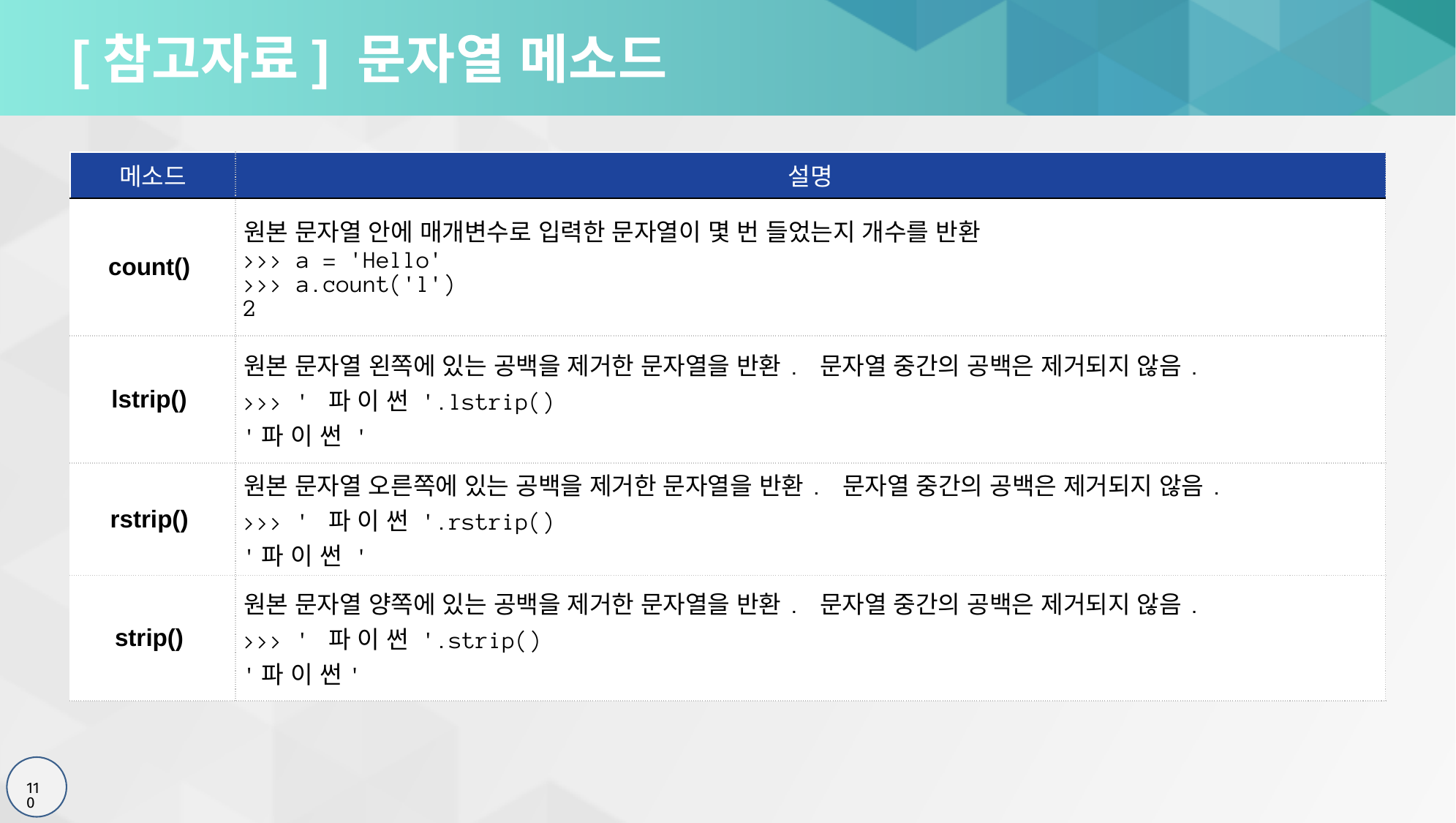

# [참고자료] 문자열 메소드
| 메소드 | 설명 |
| --- | --- |
| count() | 원본 문자열 안에 매개변수로 입력한 문자열이 몇 번 들었는지 개수를 반환 >>> a = 'Hello' >>> a.count('l') 2 |
| lstrip() | 원본 문자열 왼쪽에 있는 공백을 제거한 문자열을 반환. 문자열 중간의 공백은 제거되지 않음. >>> ' 파 이 썬 '.lstrip() '파 이 썬 ' |
| rstrip() | 원본 문자열 오른쪽에 있는 공백을 제거한 문자열을 반환. 문자열 중간의 공백은 제거되지 않음. >>> ' 파 이 썬 '.rstrip() '파 이 썬 ' |
| strip() | 원본 문자열 양쪽에 있는 공백을 제거한 문자열을 반환. 문자열 중간의 공백은 제거되지 않음. >>> ' 파 이 썬 '.strip() '파 이 썬' |